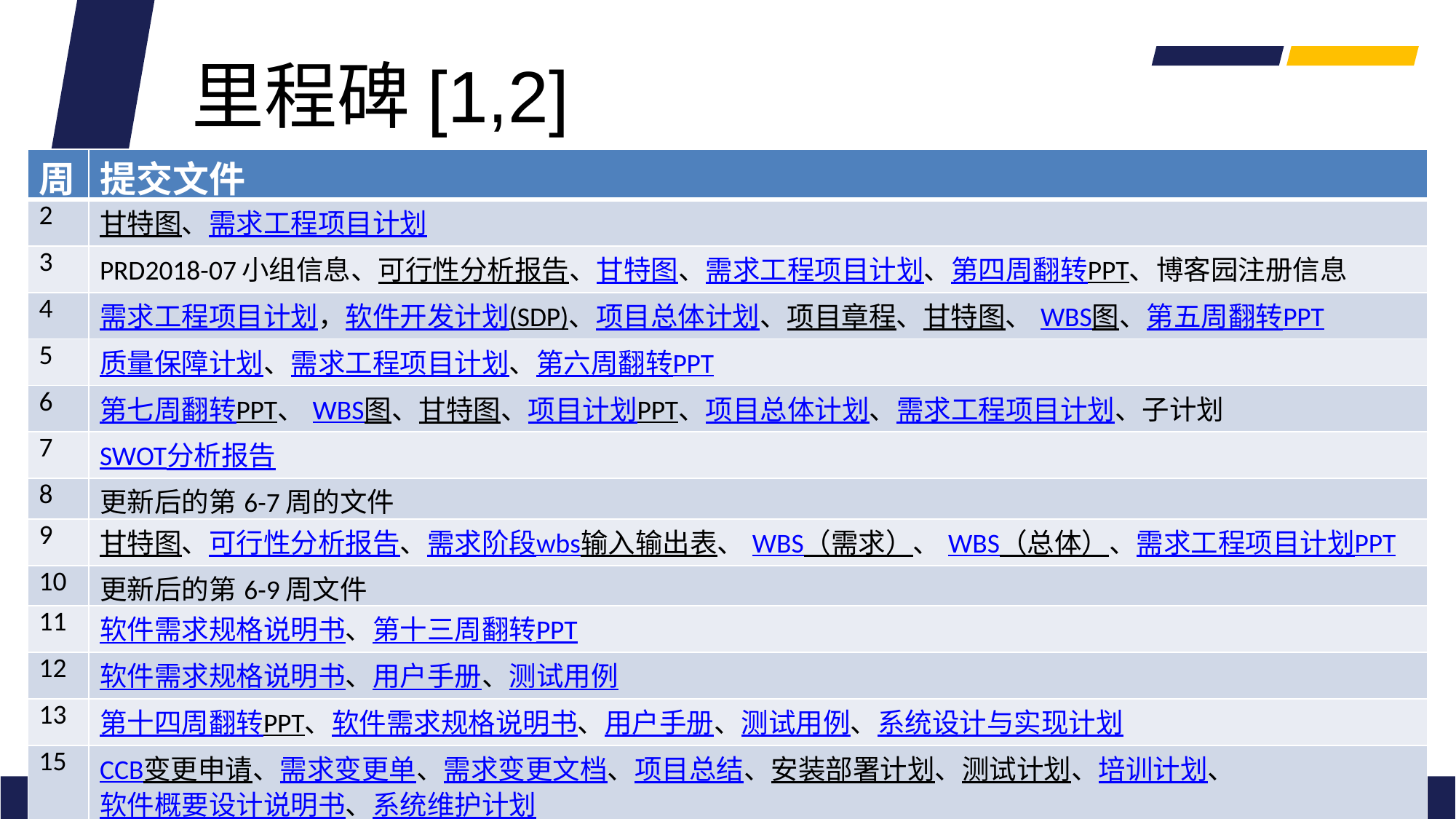

里程碑[1,2]

| 周 | 提交文件 |
| --- | --- |
| 2 | 甘特图、需求工程项目计划 |
| 3 | PRD2018-07小组信息、可行性分析报告、甘特图、需求工程项目计划、第四周翻转PPT、博客园注册信息 |
| 4 | 需求工程项目计划，软件开发计划(SDP)、项目总体计划、项目章程、甘特图、WBS图、第五周翻转PPT |
| 5 | 质量保障计划、需求工程项目计划、第六周翻转PPT |
| 6 | 第七周翻转PPT、WBS图、甘特图、项目计划PPT、项目总体计划、需求工程项目计划、子计划 |
| 7 | SWOT分析报告 |
| 8 | 更新后的第6-7周的文件 |
| 9 | 甘特图、可行性分析报告、需求阶段wbs输入输出表、WBS（需求）、WBS（总体）、需求工程项目计划PPT |
| 10 | 更新后的第6-9周文件 |
| 11 | 软件需求规格说明书、第十三周翻转PPT |
| 12 | 软件需求规格说明书、用户手册、测试用例 |
| 13 | 第十四周翻转PPT、软件需求规格说明书、用户手册、测试用例、系统设计与实现计划 |
| 15 | CCB变更申请、需求变更单、需求变更文档、项目总结、安装部署计划、测试计划、培训计划、软件概要设计说明书、系统维护计划 |